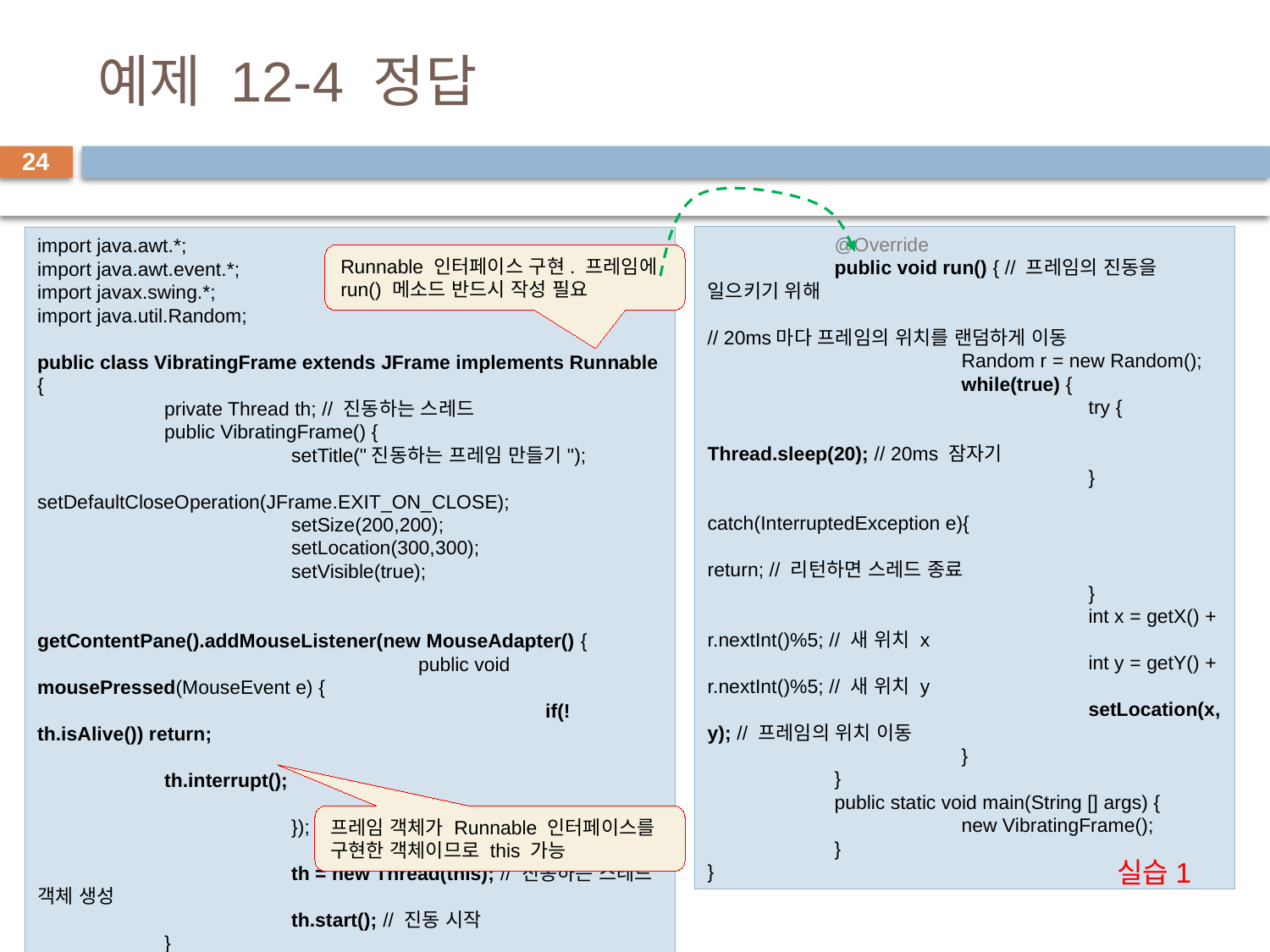

# 예제 12-4 정답
24

	@Override
	public void run() { // 프레임의 진동을 일으키기 위해
				// 20ms마다 프레임의 위치를 랜덤하게 이동
		Random r = new Random();
		while(true) {
			try {
				Thread.sleep(20); // 20ms 잠자기
			}
			catch(InterruptedException e){
				return; // 리턴하면 스레드 종료
			}
			int x = getX() + r.nextInt()%5; // 새 위치 x
			int y = getY() + r.nextInt()%5; // 새 위치 y
			setLocation(x, y); // 프레임의 위치 이동
		}
	}
	public static void main(String [] args) {
		new VibratingFrame();
	}
}
import java.awt.*;
import java.awt.event.*;
import javax.swing.*;
import java.util.Random;

public class VibratingFrame extends JFrame implements Runnable {
	private Thread th; // 진동하는 스레드
	public VibratingFrame() {
		setTitle("진동하는 프레임 만들기");
		setDefaultCloseOperation(JFrame.EXIT_ON_CLOSE);
		setSize(200,200);
		setLocation(300,300);
		setVisible(true);

		getContentPane().addMouseListener(new MouseAdapter() {
			public void mousePressed(MouseEvent e) {
				if(!th.isAlive()) return;
					th.interrupt();
			}
		});

		th = new Thread(this); // 진동하는 스레드 객체 생성
		th.start(); // 진동 시작
	}
Runnable 인터페이스 구현. 프레임에
run() 메소드 반드시 작성 필요
프레임 객체가 Runnable 인터페이스를
구현한 객체이므로 this 가능
실습1